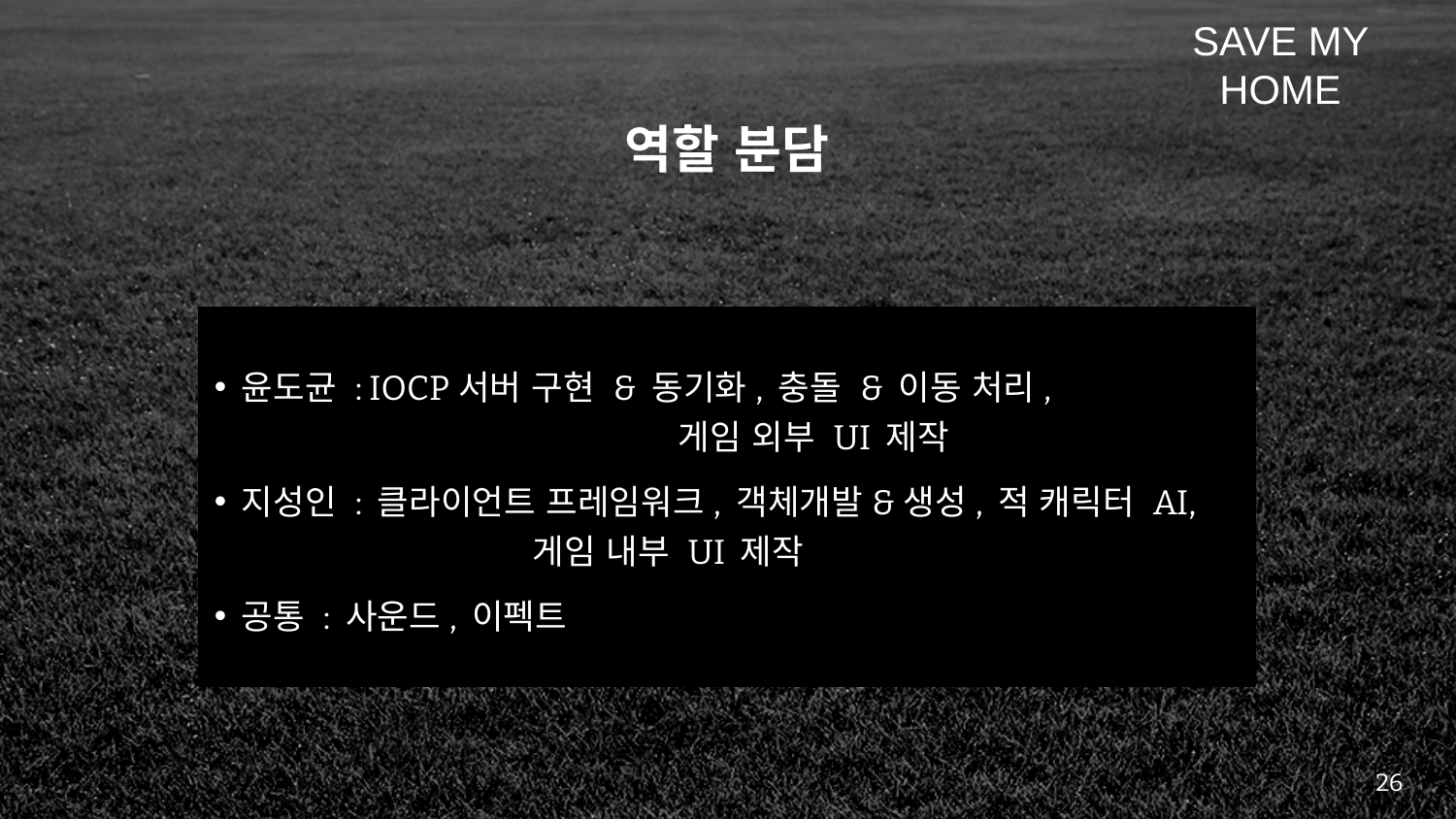

# 역할 분담
윤도균 : IOCP서버 구현 & 동기화, 충돌 & 이동 처리, 				게임 외부 UI 제작
지성인 : 클라이언트 프레임워크, 객체개발&생성, 적 캐릭터 AI,   		게임 내부 UI 제작
공통 : 사운드, 이펙트